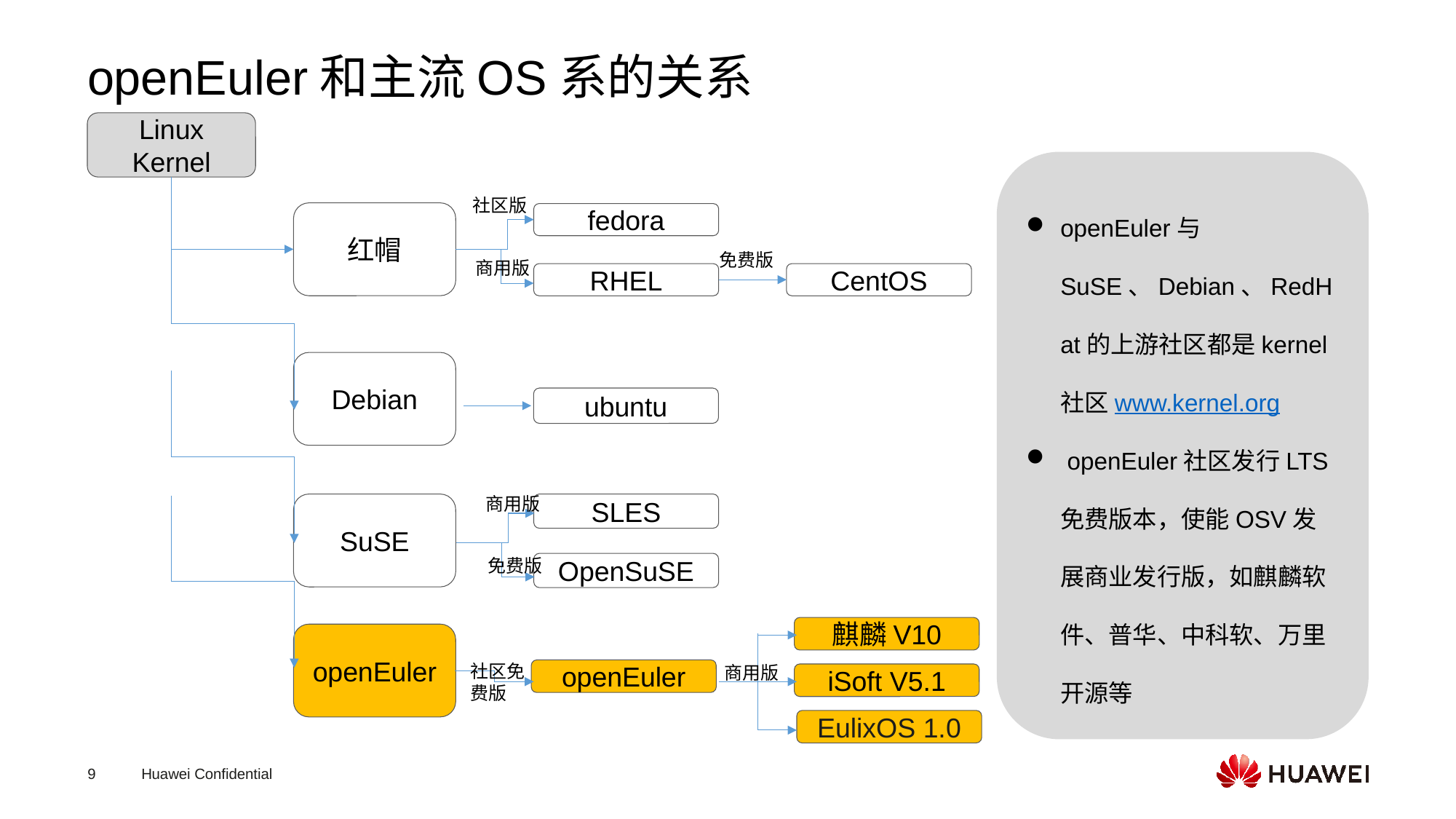

# openEuler和主流OS系的关系
Linux Kernel
openEuler与SuSE、Debian、RedHat的上游社区都是kernel社区www.kernel.org
 openEuler社区发行LTS免费版本，使能OSV发展商业发行版，如麒麟软件、普华、中科软、万里开源等
社区版
红帽
fedora
免费版
商用版
CentOS
RHEL
Debian
ubuntu
商用版
SuSE
SLES
免费版
OpenSuSE
麒麟V10
openEuler
社区免费版
商用版
openEuler
iSoft V5.1
EulixOS 1.0